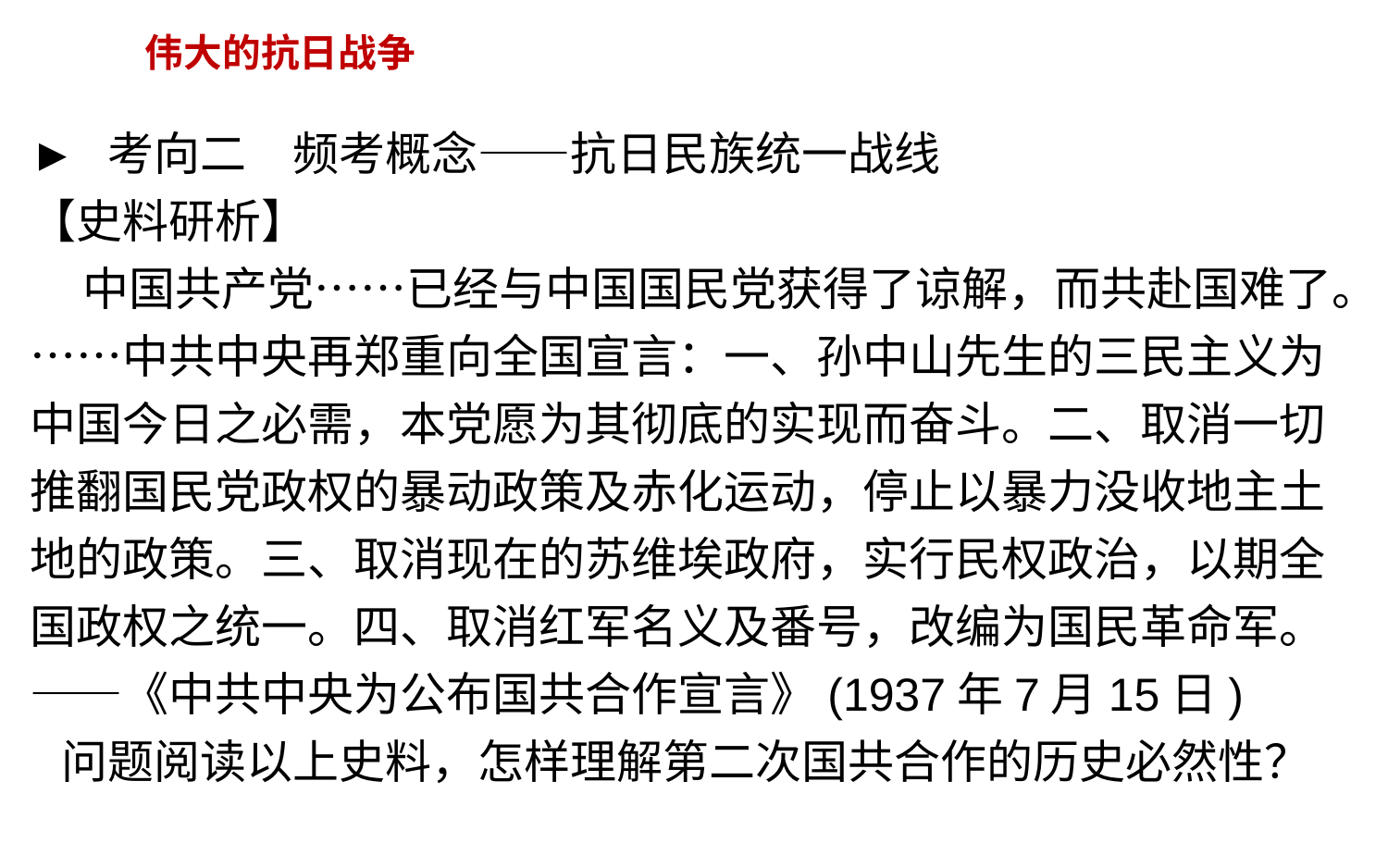

伟大的抗日战争
►  考向二　频考概念——抗日民族统一战线
【史料研析】
    中国共产党……已经与中国国民党获得了谅解，而共赴国难了。……中共中央再郑重向全国宣言：一、孙中山先生的三民主义为中国今日之必需，本党愿为其彻底的实现而奋斗。二、取消一切推翻国民党政权的暴动政策及赤化运动，停止以暴力没收地主土地的政策。三、取消现在的苏维埃政府，实行民权政治，以期全国政权之统一。四、取消红军名义及番号，改编为国民革命军。   ——《中共中央为公布国共合作宣言》(1937年7月15日)
  问题阅读以上史料，怎样理解第二次国共合作的历史必然性？